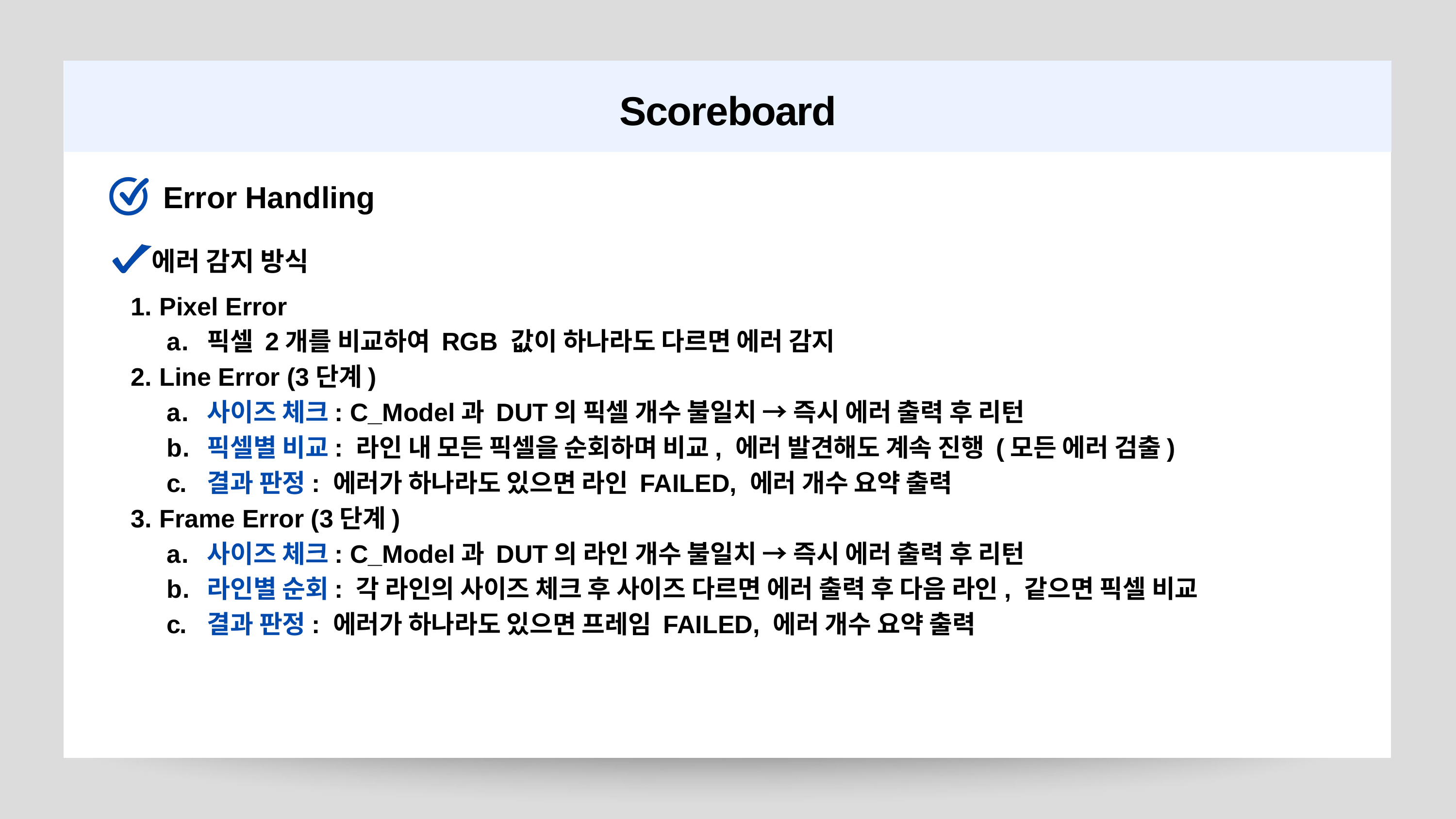

Scoreboard
Error Handling

에러 감지 방식

 Pixel Error
 픽셀 2개를 비교하여 RGB 값이 하나라도 다르면 에러 감지
 Line Error (3단계)
 사이즈 체크: C_Model과 DUT의 픽셀 개수 불일치 → 즉시 에러 출력 후 리턴
 픽셀별 비교: 라인 내 모든 픽셀을 순회하며 비교, 에러 발견해도 계속 진행 (모든 에러 검출)
 결과 판정: 에러가 하나라도 있으면 라인 FAILED, 에러 개수 요약 출력
 Frame Error (3단계)
 사이즈 체크: C_Model과 DUT의 라인 개수 불일치 → 즉시 에러 출력 후 리턴
 라인별 순회: 각 라인의 사이즈 체크 후 사이즈 다르면 에러 출력 후 다음 라인, 같으면 픽셀 비교
 결과 판정: 에러가 하나라도 있으면 프레임 FAILED, 에러 개수 요약 출력